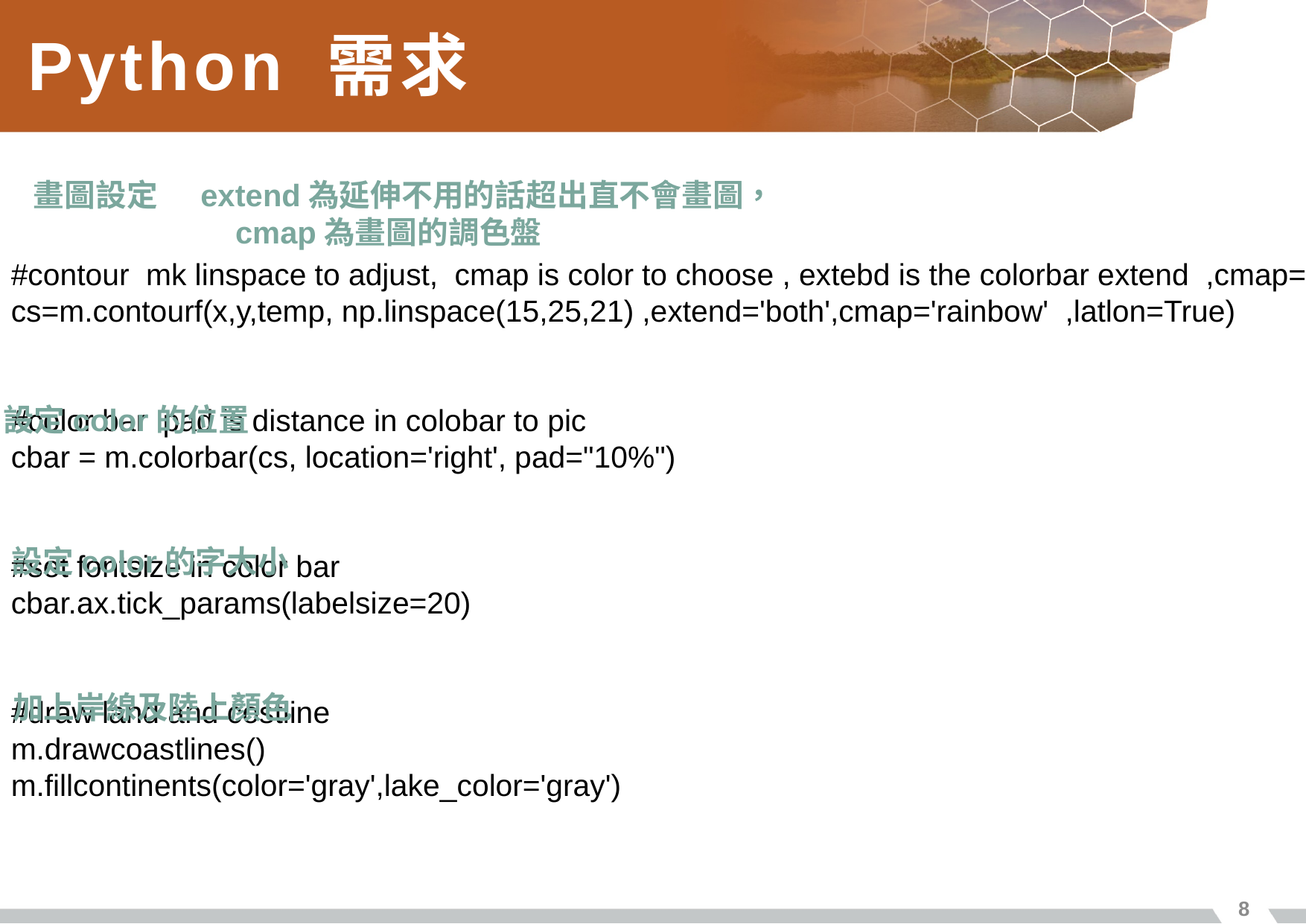

# Python 需求
畫圖設定     extend為延伸不用的話超出直不會畫圖，cmap為畫圖的調色盤

#contour  mk linspace to adjust,  cmap is color to choose , extebd is the colorbar extend  ,cmap='rainbow'
cs=m.contourf(x,y,temp, np.linspace(15,25,21) ,extend='both',cmap='rainbow'  ,latlon=True)

#color bar  pad is distance in colobar to pic
cbar = m.colorbar(cs, location='right', pad="10%")

#set fontsize in color bar
cbar.ax.tick_params(labelsize=20)

#draw land and costline
m.drawcoastlines()
m.fillcontinents(color='gray',lake_color='gray')
設定color的位置
設定color的字大小
加上岸線及陸上顏色
8